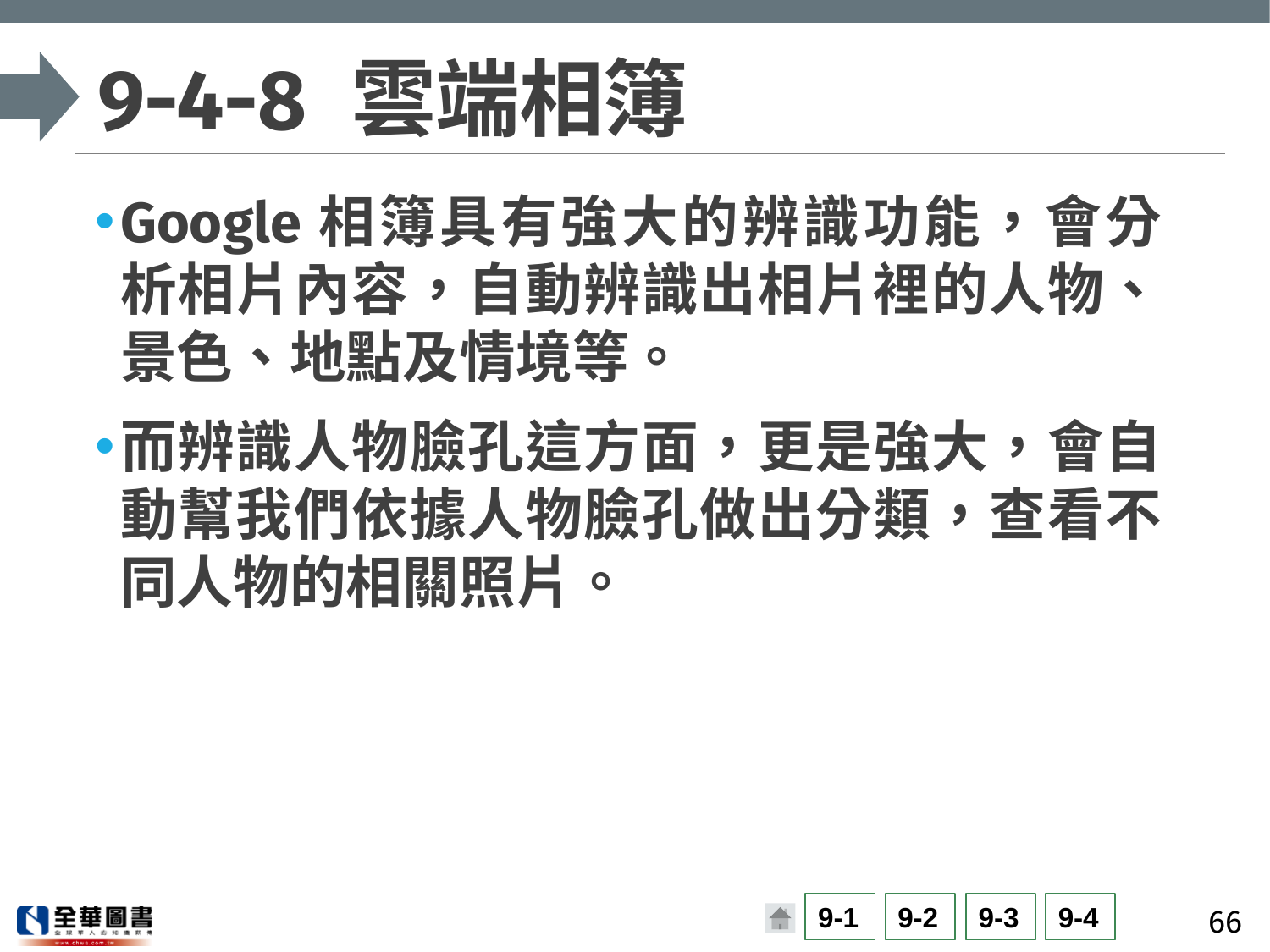

# 9-4-8	雲端相簿
Google相簿具有強大的辨識功能，會分析相片內容，自動辨識出相片裡的人物、景色、地點及情境等。
而辨識人物臉孔這方面，更是強大，會自動幫我們依據人物臉孔做出分類，查看不同人物的相關照片。
66